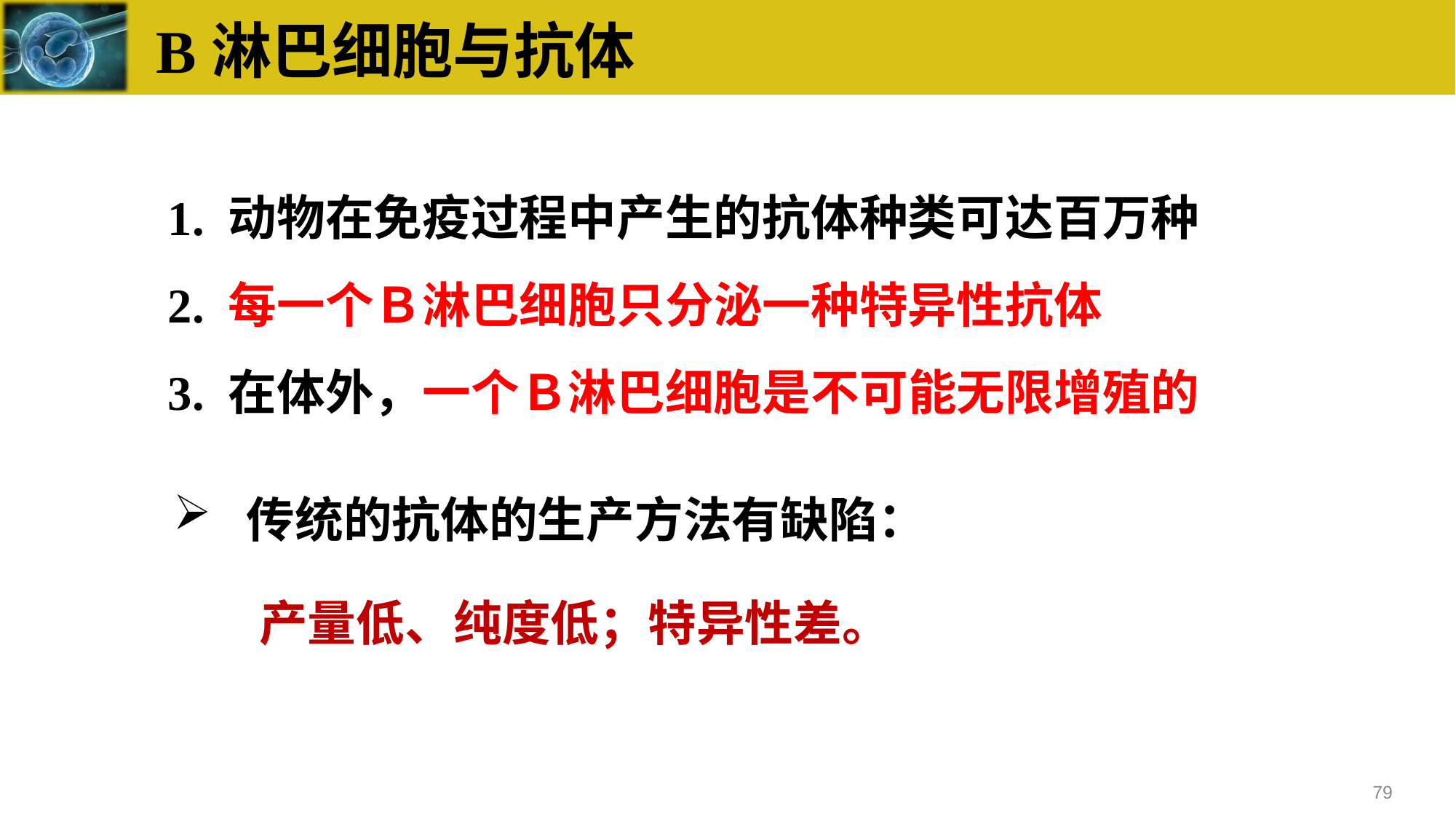

B淋巴细胞与抗体
　1. 动物在免疫过程中产生的抗体种类可达百万种
　2. 每一个Ｂ淋巴细胞只分泌一种特异性抗体
　3. 在体外，一个Ｂ淋巴细胞是不可能无限增殖的
  传统的抗体的生产方法有缺陷：
产量低、纯度低；特异性差。
79